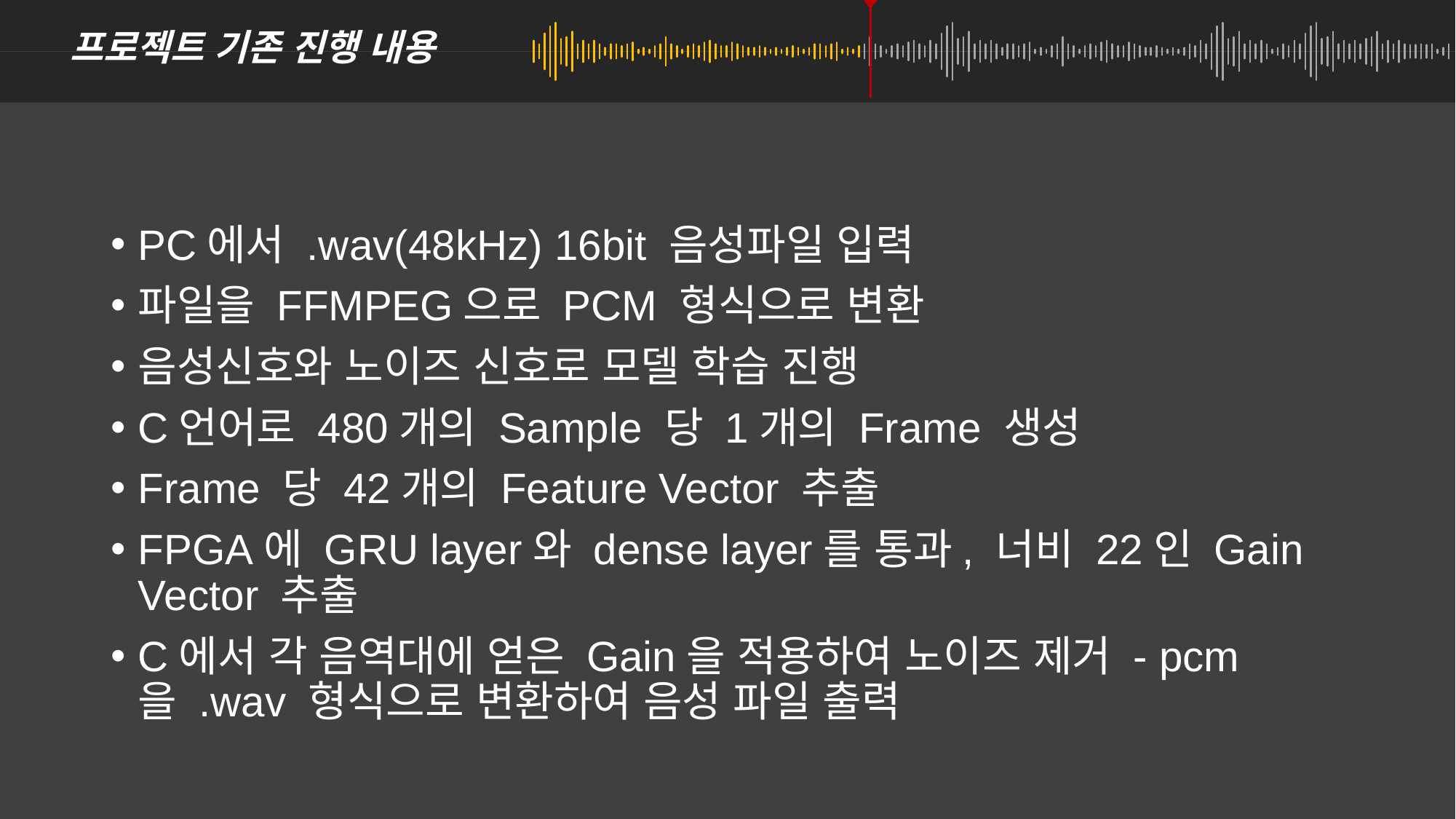

프로젝트 기존 진행 내용

PC에서 .wav(48kHz) 16bit 음성파일 입력
파일을 FFMPEG으로 PCM 형식으로 변환
음성신호와 노이즈 신호로 모델 학습 진행
C언어로 480개의 Sample 당 1개의 Frame 생성
Frame 당 42개의 Feature Vector 추출
FPGA에 GRU layer와 dense layer를 통과, 너비 22인 Gain Vector 추출
C에서 각 음역대에 얻은 Gain을 적용하여 노이즈 제거 - pcm을 .wav 형식으로 변환하여 음성 파일 출력